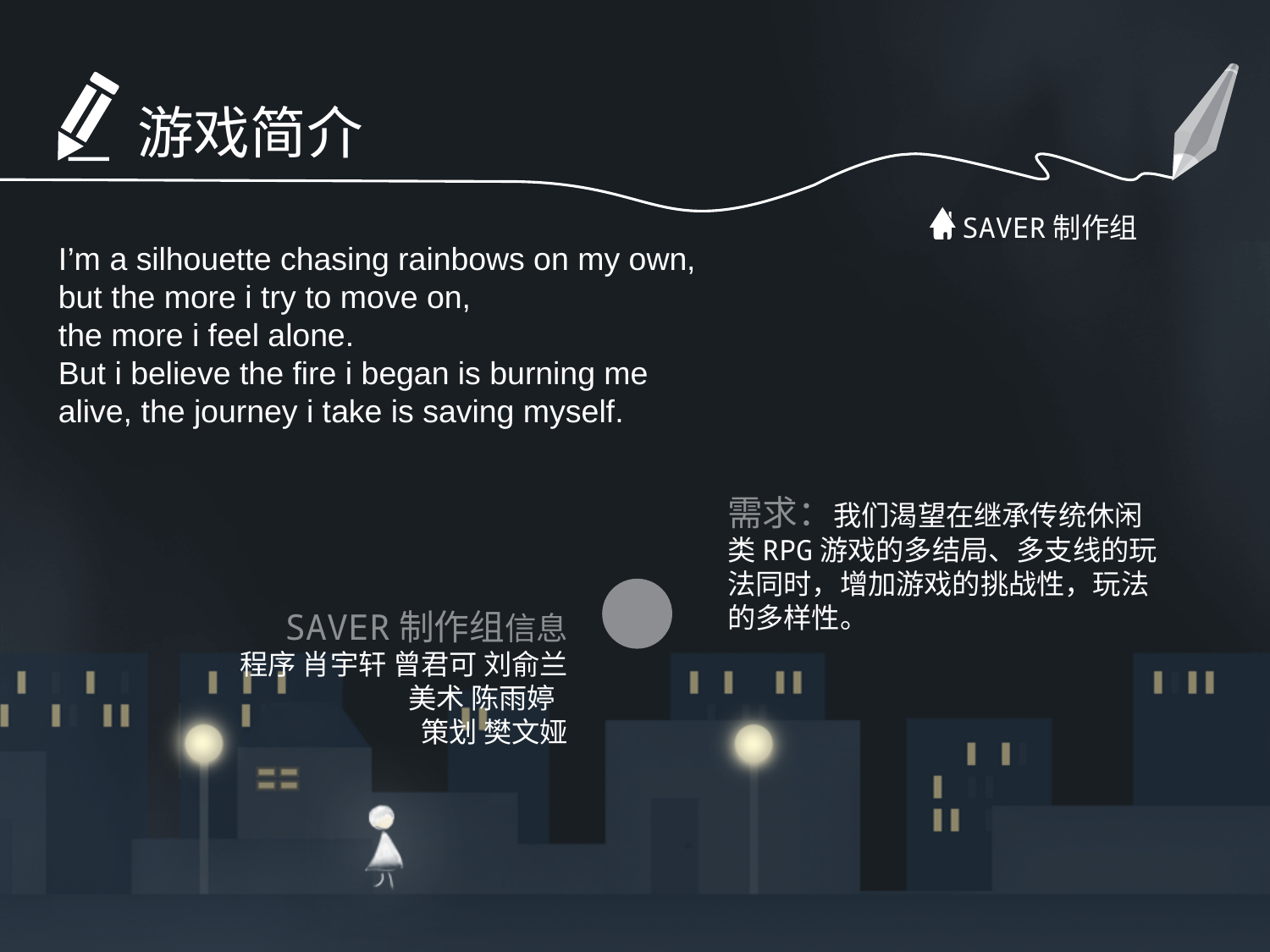

游戏简介

SAVER制作组

I’m a silhouette chasing rainbows on my own,
but the more i try to move on,
the more i feel alone.
But i believe the fire i began is burning me alive, the journey i take is saving myself.
单击此处添加标题
在此处添加详细描述文本，尽量与标题文本语言风格相符合，语言描述尽量简洁生动，尽可能概括出段落内容。
需求：我们渴望在继承传统休闲类RPG游戏的多结局、多支线的玩法同时，增加游戏的挑战性，玩法的多样性。
单击此处添
加标题
在此处添加详细描述
文本，尽量与标题
文本语言风格
相符合。

SAVER制作组信息
程序 肖宇轩 曾君可 刘俞兰
美术 陈雨婷
策划 樊文娅